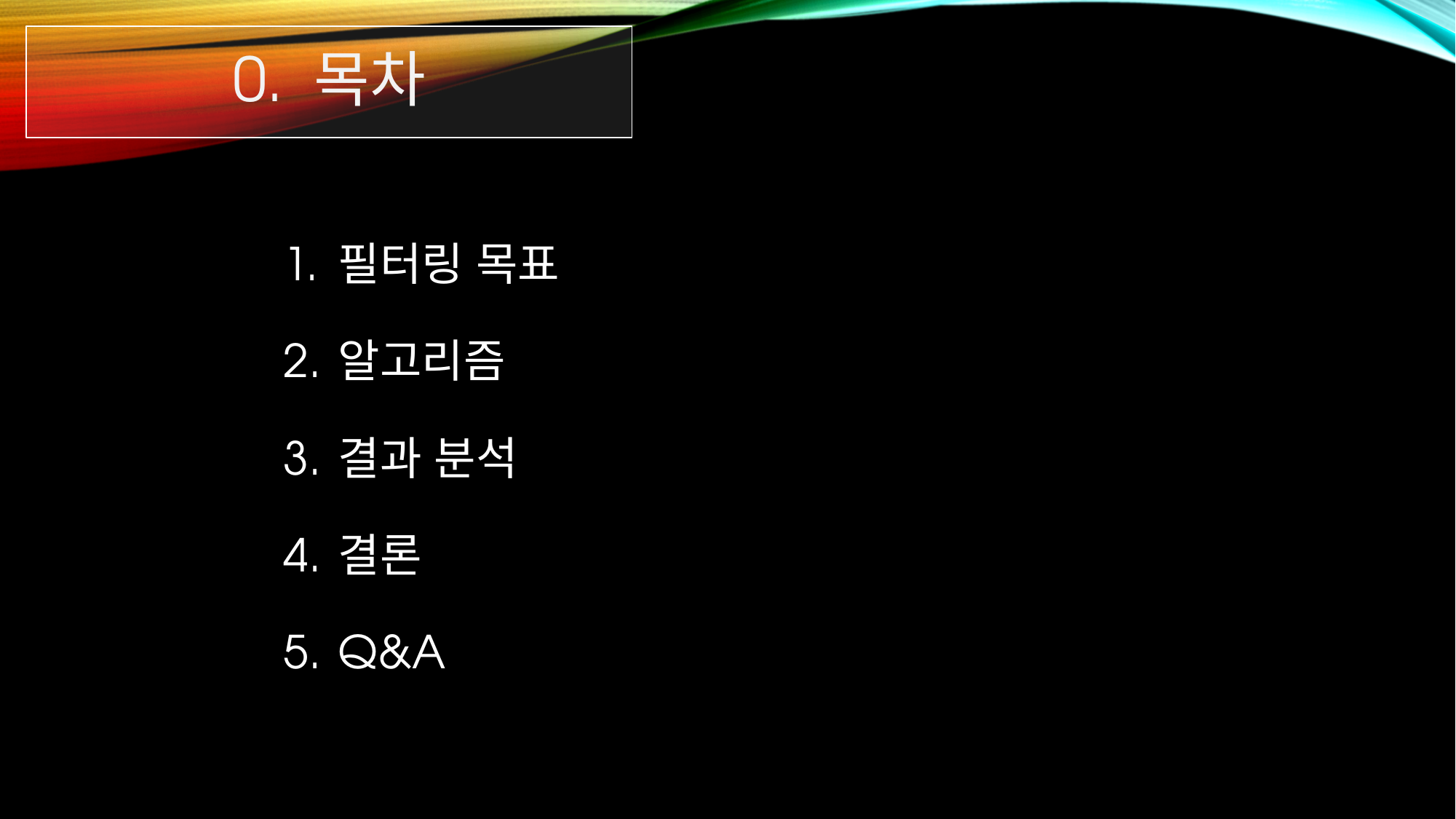

# 0. 목차
필터링 목표
알고리즘
결과 분석
결론
Q&A